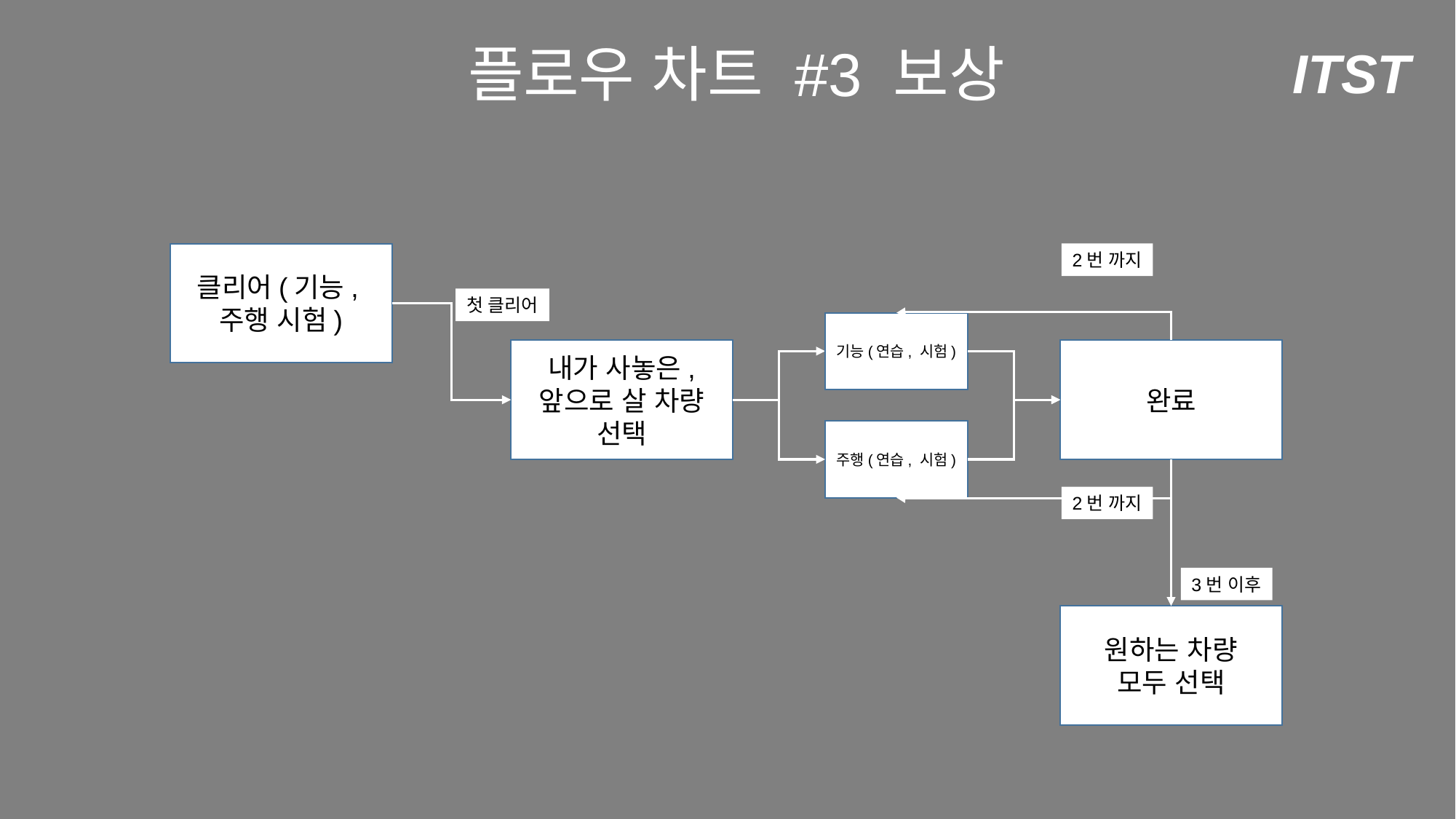

ITST
플로우 차트 #3 보상
2번 까지
클리어(기능,주행 시험)
첫 클리어
기능(연습, 시험)
내가 사놓은,
앞으로 살 차량
선택
완료
주행(연습, 시험)
2번 까지
3번 이후
원하는 차량
모두 선택